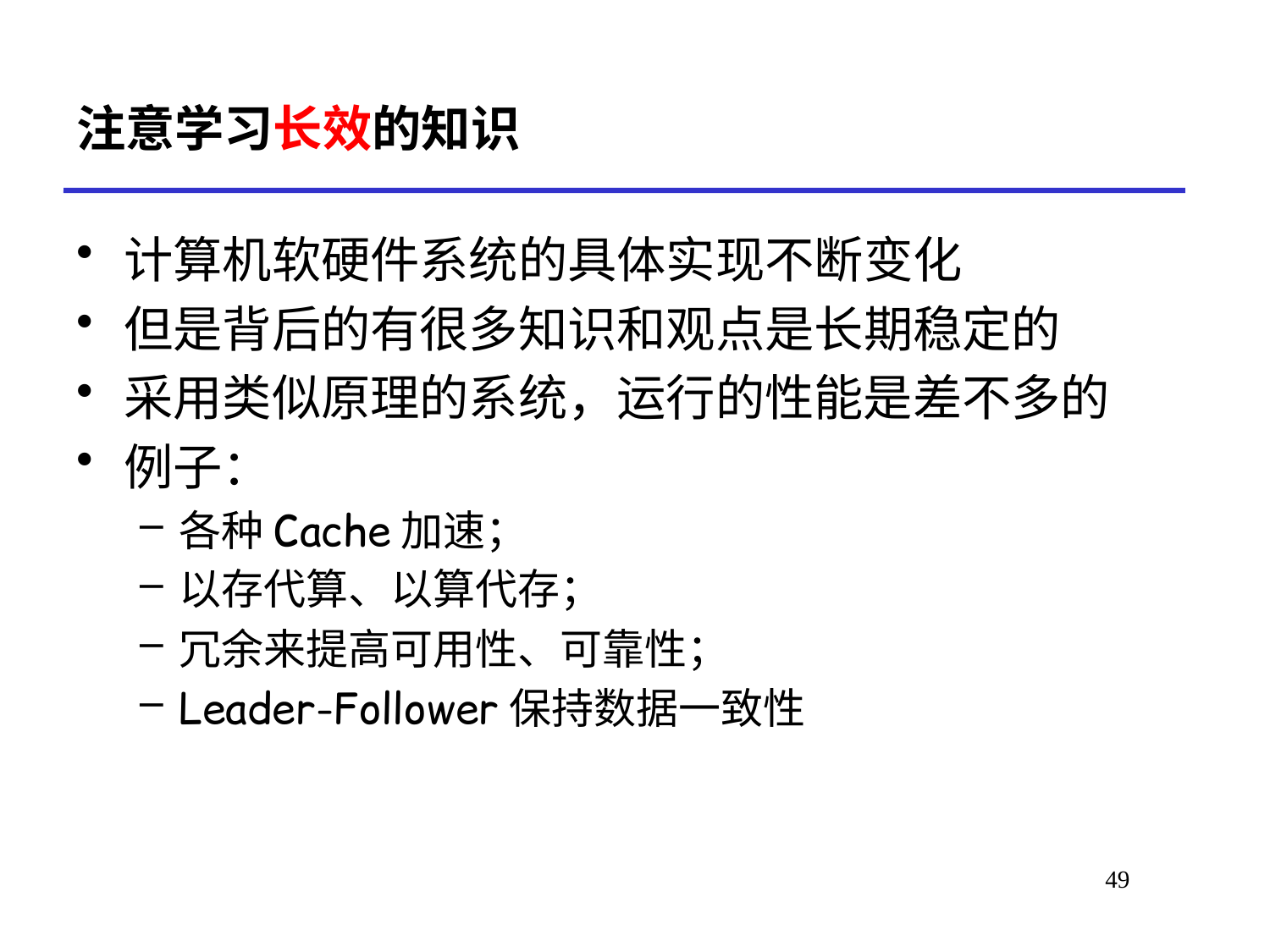

# 注意学习长效的知识
计算机软硬件系统的具体实现不断变化
但是背后的有很多知识和观点是长期稳定的
采用类似原理的系统，运行的性能是差不多的
例子：
各种Cache加速；
以存代算、以算代存；
冗余来提高可用性、可靠性；
Leader-Follower保持数据一致性
49